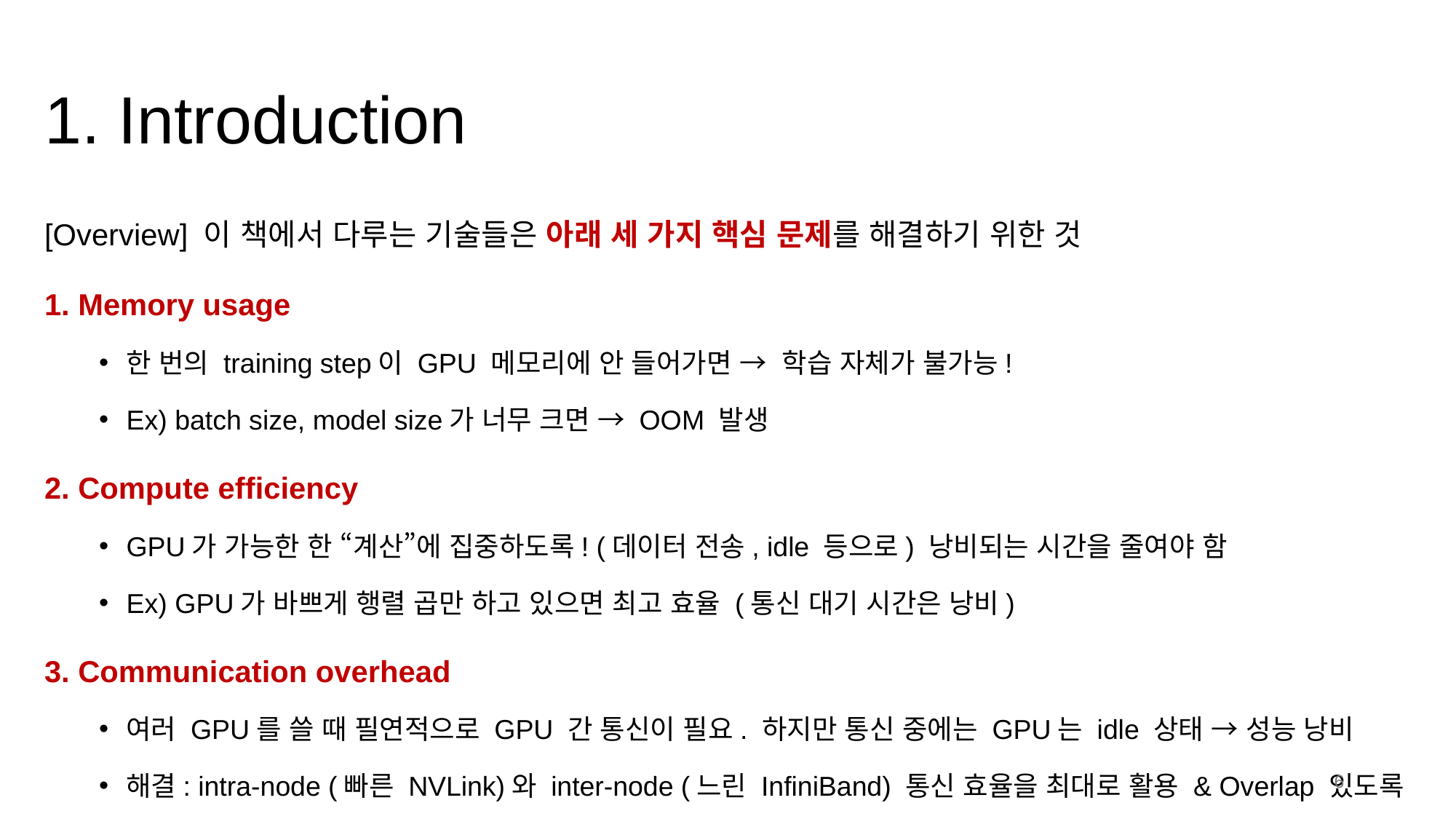

# 1. Introduction
[Overview] 이 책에서 다루는 기술들은 아래 세 가지 핵심 문제를 해결하기 위한 것
1. Memory usage
한 번의 training step이 GPU 메모리에 안 들어가면 →  학습 자체가 불가능!
Ex) batch size, model size가 너무 크면 → OOM 발생
2. Compute efficiency
GPU가 가능한 한 “계산”에 집중하도록! (데이터 전송, idle 등으로) 낭비되는 시간을 줄여야 함
Ex) GPU가 바쁘게 행렬 곱만 하고 있으면 최고 효율 (통신 대기 시간은 낭비)
3. Communication overhead
여러 GPU를 쓸 때 필연적으로 GPU 간 통신이 필요. 하지만 통신 중에는 GPU는 idle 상태 → 성능 낭비
해결: intra-node (빠른 NVLink)와 inter-node (느린 InfiniBand) 통신 효율을 최대로 활용 & Overlap 있도록
6